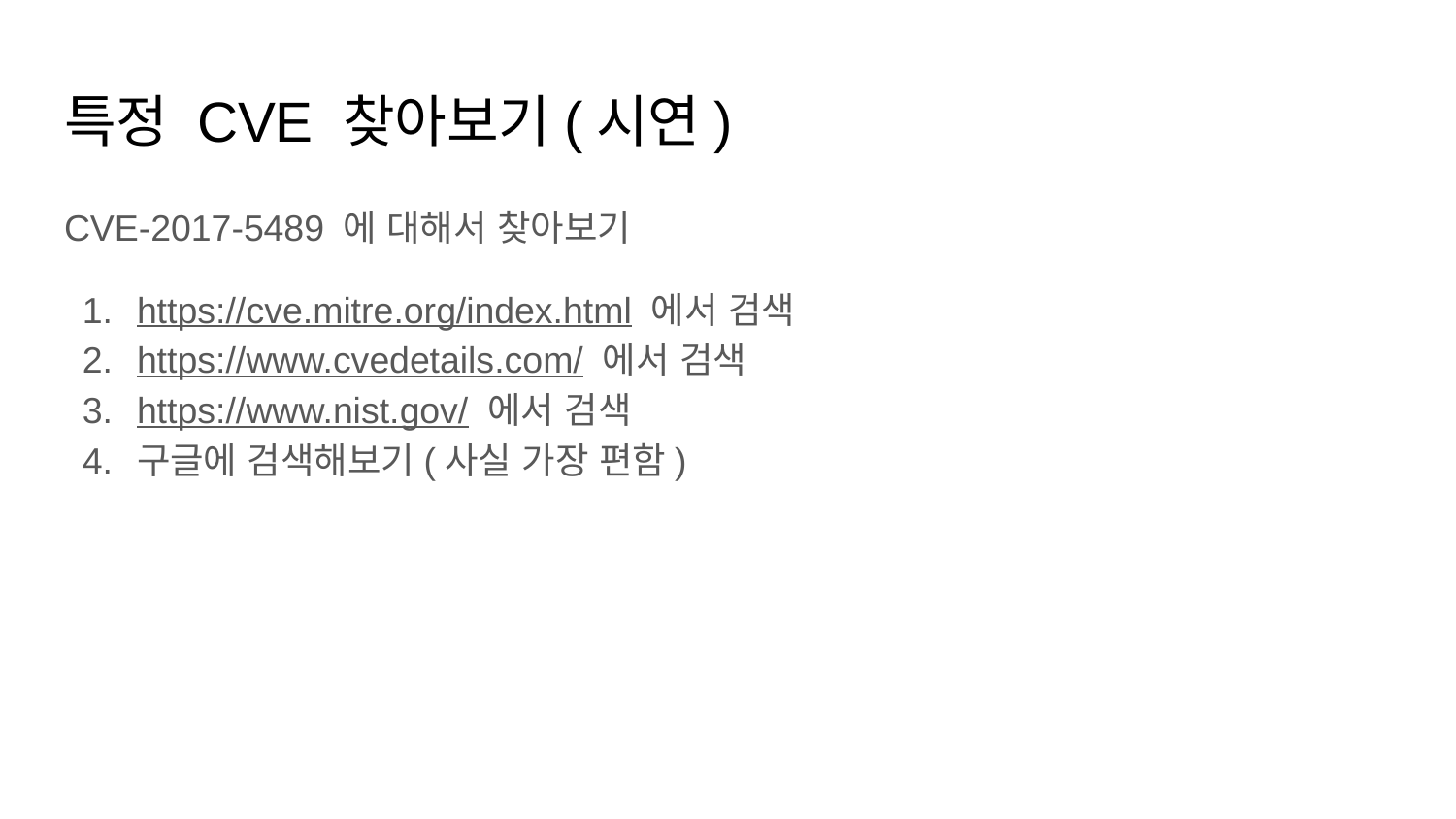

# 특정 CVE 찾아보기(시연)
CVE-2017-5489 에 대해서 찾아보기
https://cve.mitre.org/index.html 에서 검색
https://www.cvedetails.com/ 에서 검색
https://www.nist.gov/ 에서 검색
구글에 검색해보기(사실 가장 편함)